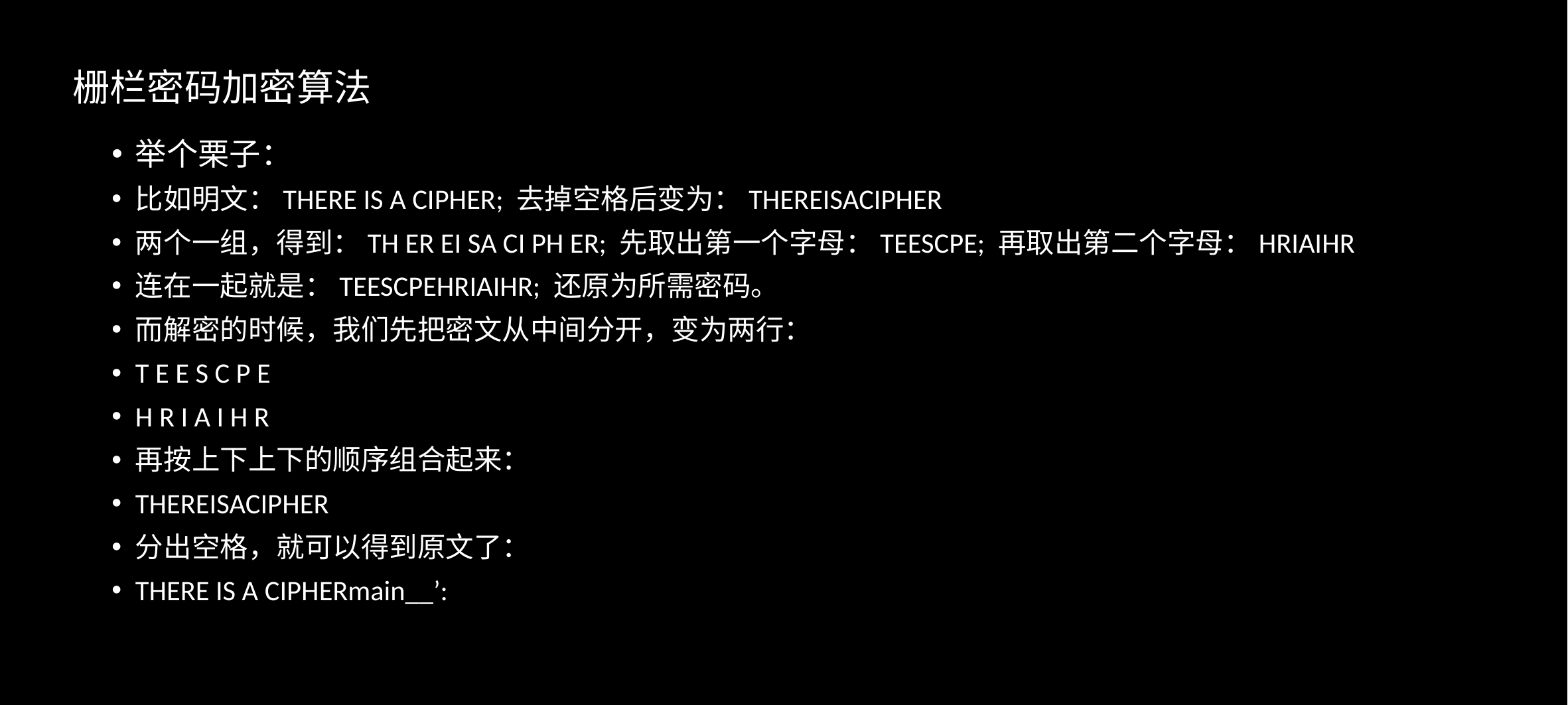

# 栅栏密码加密算法
举个栗子：
比如明文：THERE IS A CIPHER; 去掉空格后变为：THEREISACIPHER
两个一组，得到：TH ER EI SA CI PH ER; 先取出第一个字母：TEESCPE; 再取出第二个字母：HRIAIHR
连在一起就是：TEESCPEHRIAIHR; 还原为所需密码。
而解密的时候，我们先把密文从中间分开，变为两行：
T E E S C P E
H R I A I H R
再按上下上下的顺序组合起来：
THEREISACIPHER
分出空格，就可以得到原文了：
THERE IS A CIPHERmain__’: